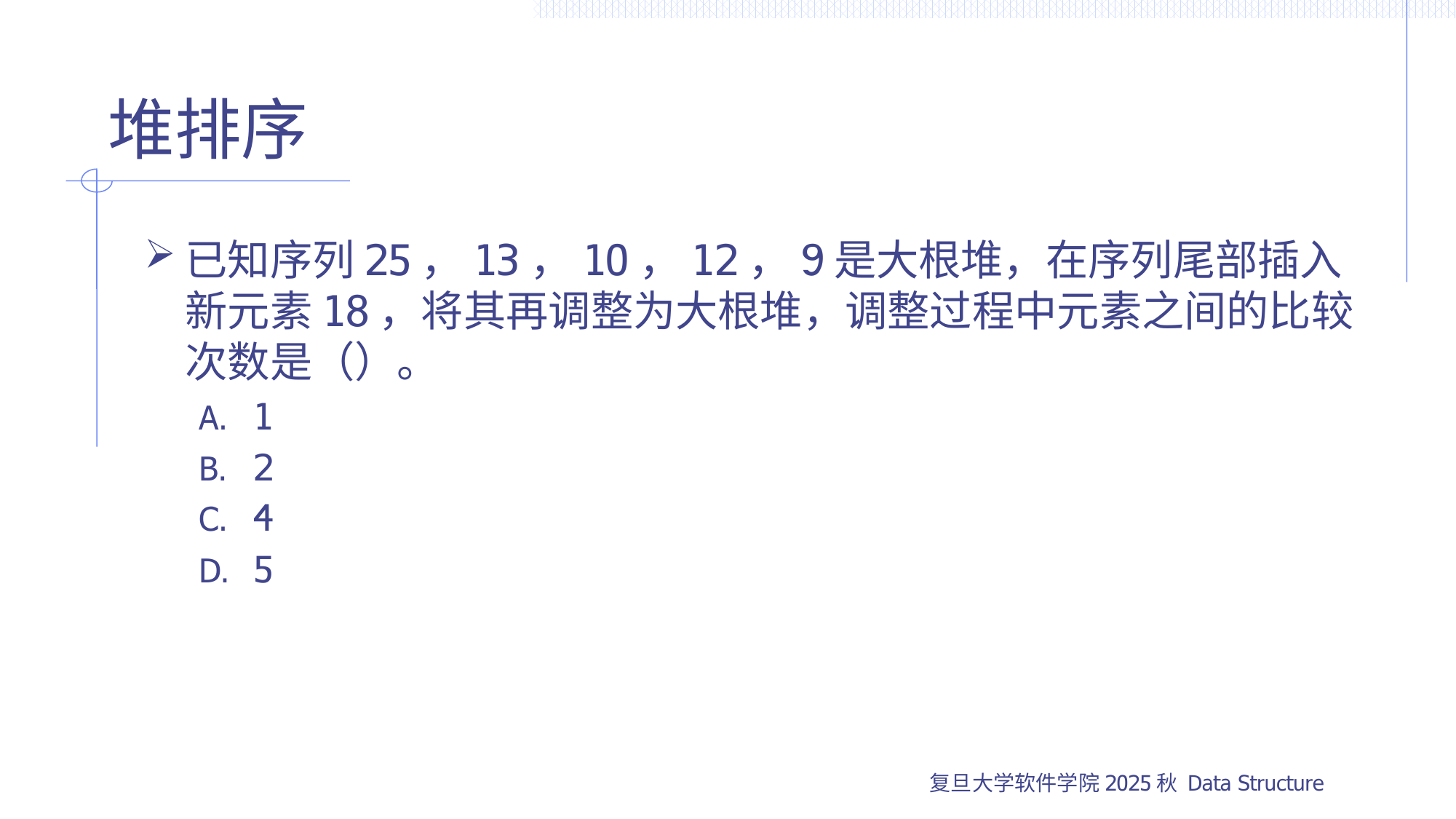

# 堆排序
已知序列25，13，10，12，9是大根堆，在序列尾部插入新元素18，将其再调整为大根堆，调整过程中元素之间的比较次数是（）。
1
2
4
5